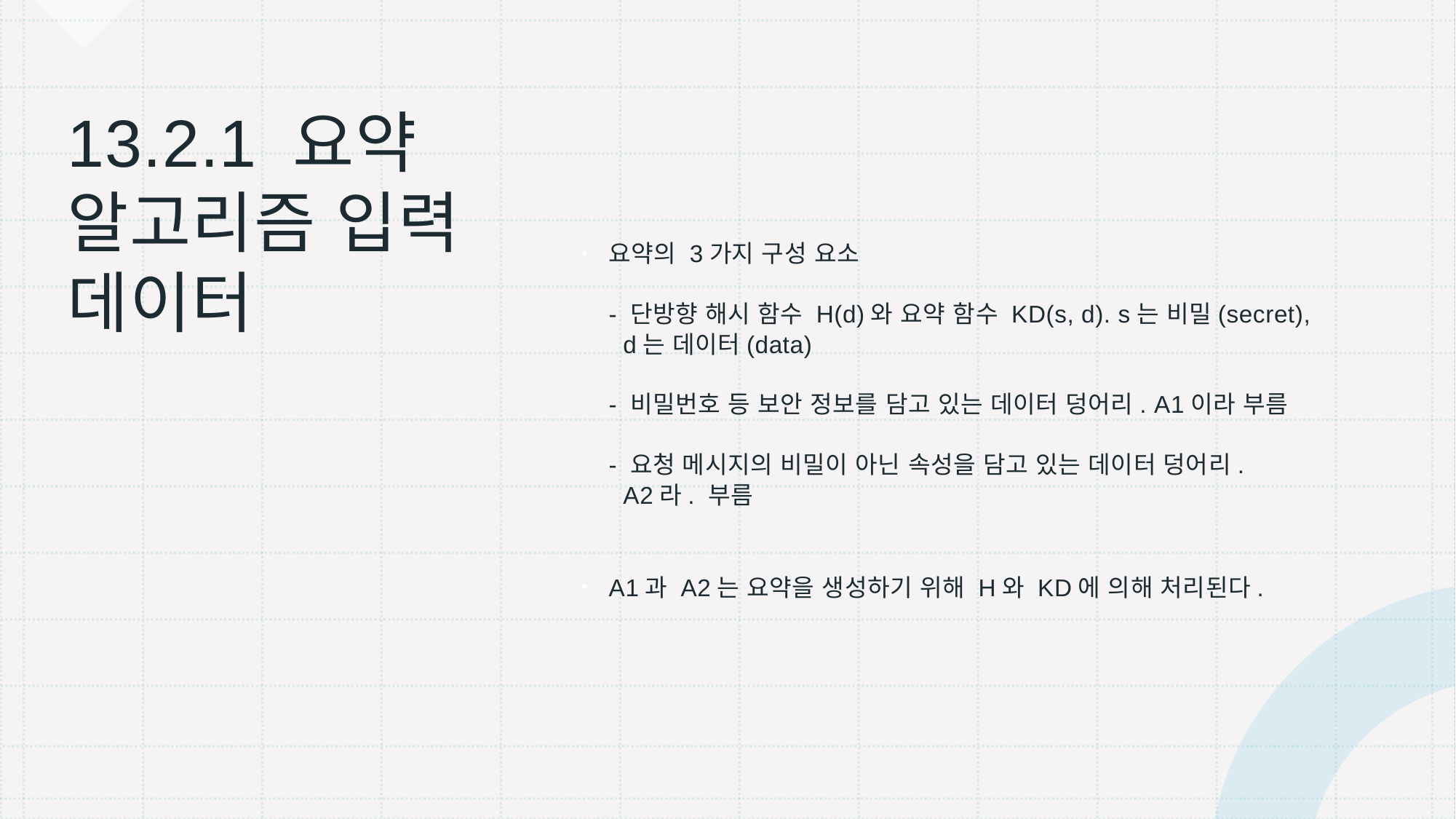

요약의 3가지 구성 요소
- 단방향 해시 함수 H(d)와 요약 함수 KD(s, d). s는 비밀(secret),
  d는 데이터(data)
- 비밀번호 등 보안 정보를 담고 있는 데이터 덩어리. A1이라 부름
- 요청 메시지의 비밀이 아닌 속성을 담고 있는 데이터 덩어리.
  A2라. 부름

A1과 A2는 요약을 생성하기 위해 H와 KD에 의해 처리된다.
# 13.2.1 요약 알고리즘 입력 데이터